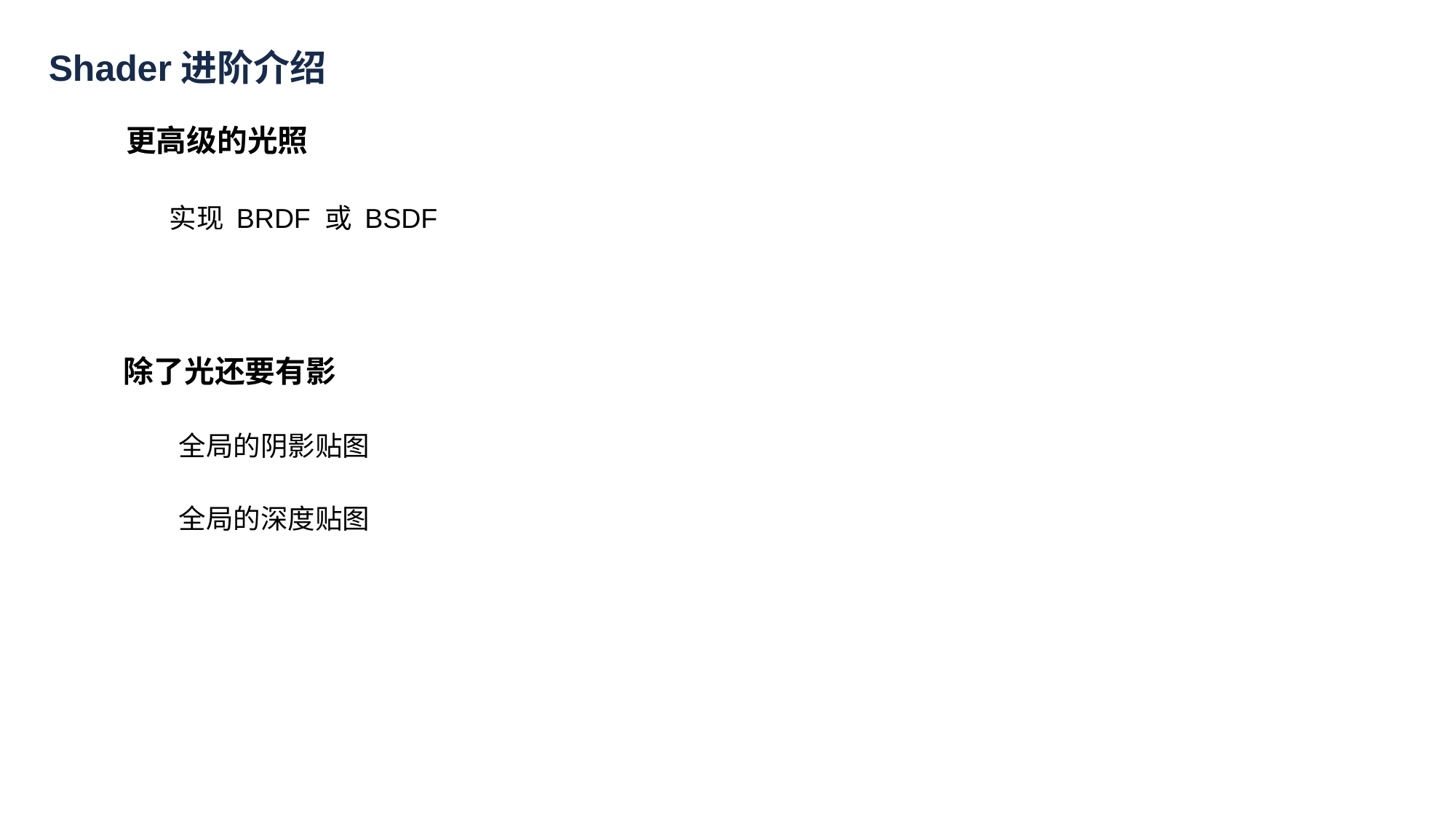

Shader进阶介绍
更高级的光照
实现 BRDF 或 BSDF
除了光还要有影
全局的阴影贴图
全局的深度贴图